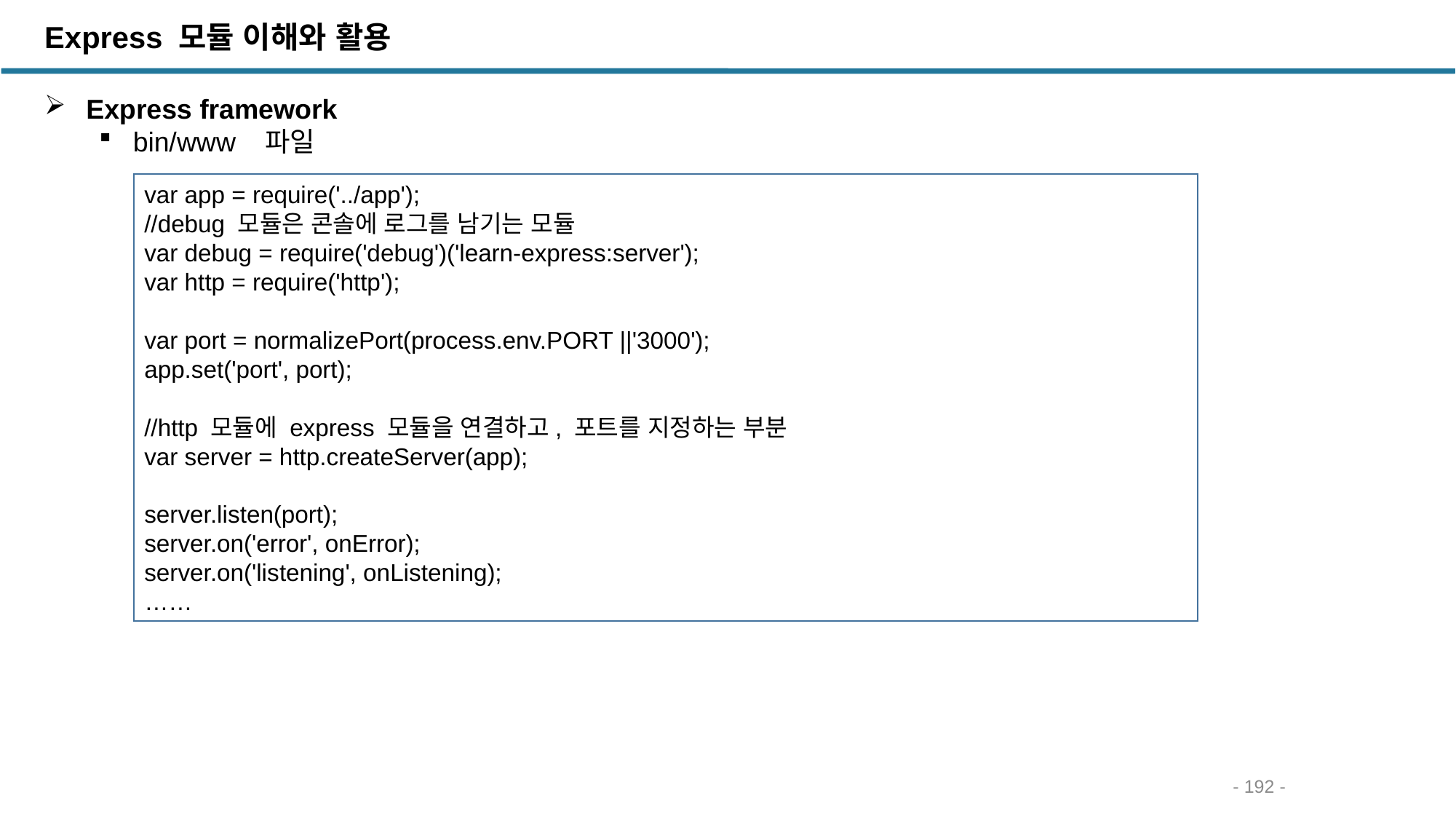

Express 모듈 이해와 활용
 Express framework
bin/www   파일
var app = require('../app');
//debug 모듈은 콘솔에 로그를 남기는 모듈
var debug = require('debug')('learn-express:server');
var http = require('http');

var port = normalizePort(process.env.PORT ||'3000');
app.set('port', port);

//http 모듈에 express 모듈을 연결하고, 포트를 지정하는 부분
var server = http.createServer(app);

server.listen(port);
server.on('error', onError);
server.on('listening', onListening);
……
- 192 -